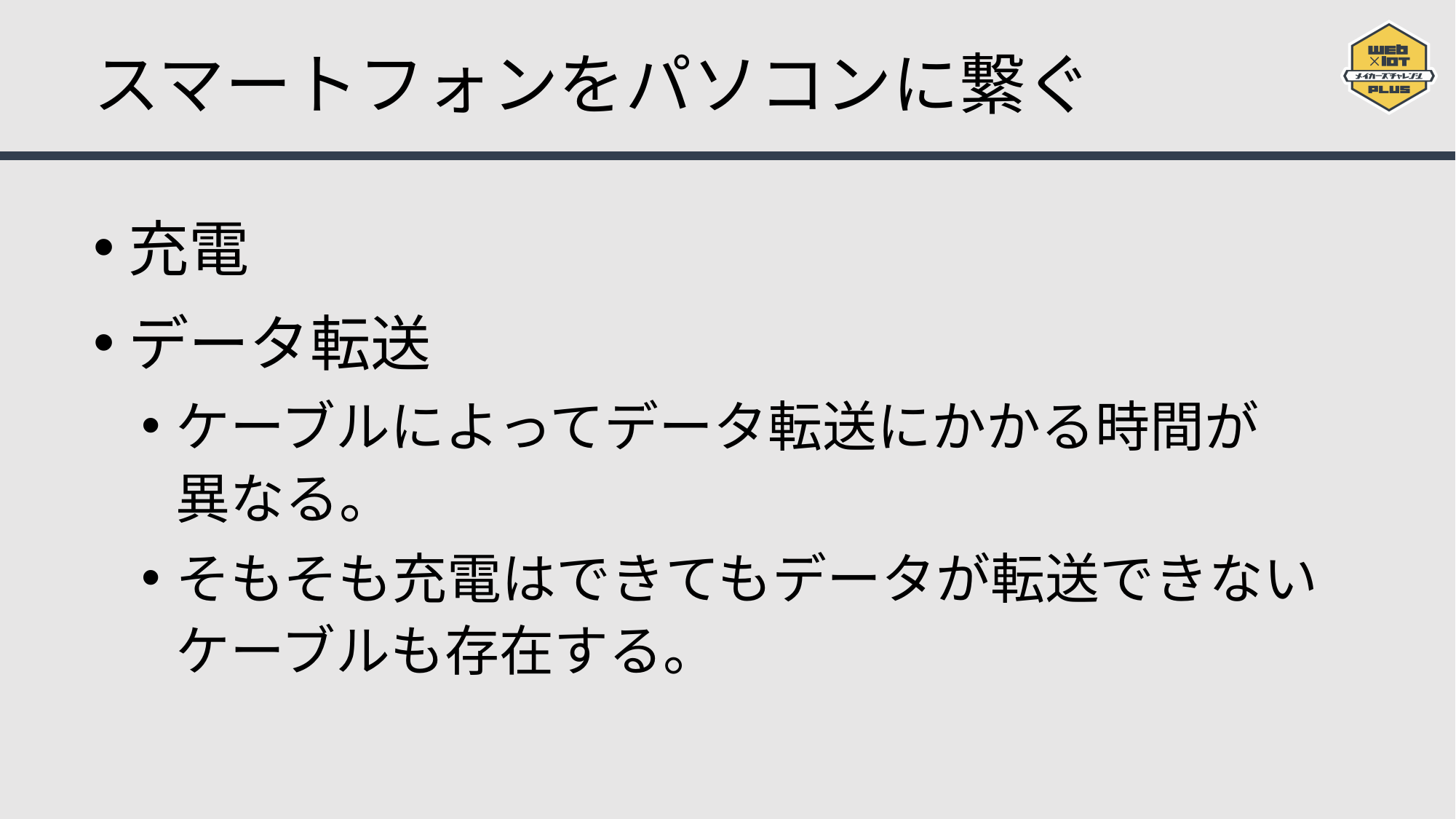

# スマートフォンをパソコンに繋ぐ
充電
データ転送
ケーブルによってデータ転送にかかる時間が
異なる。
そもそも充電はできてもデータが転送できないケーブルも存在する。